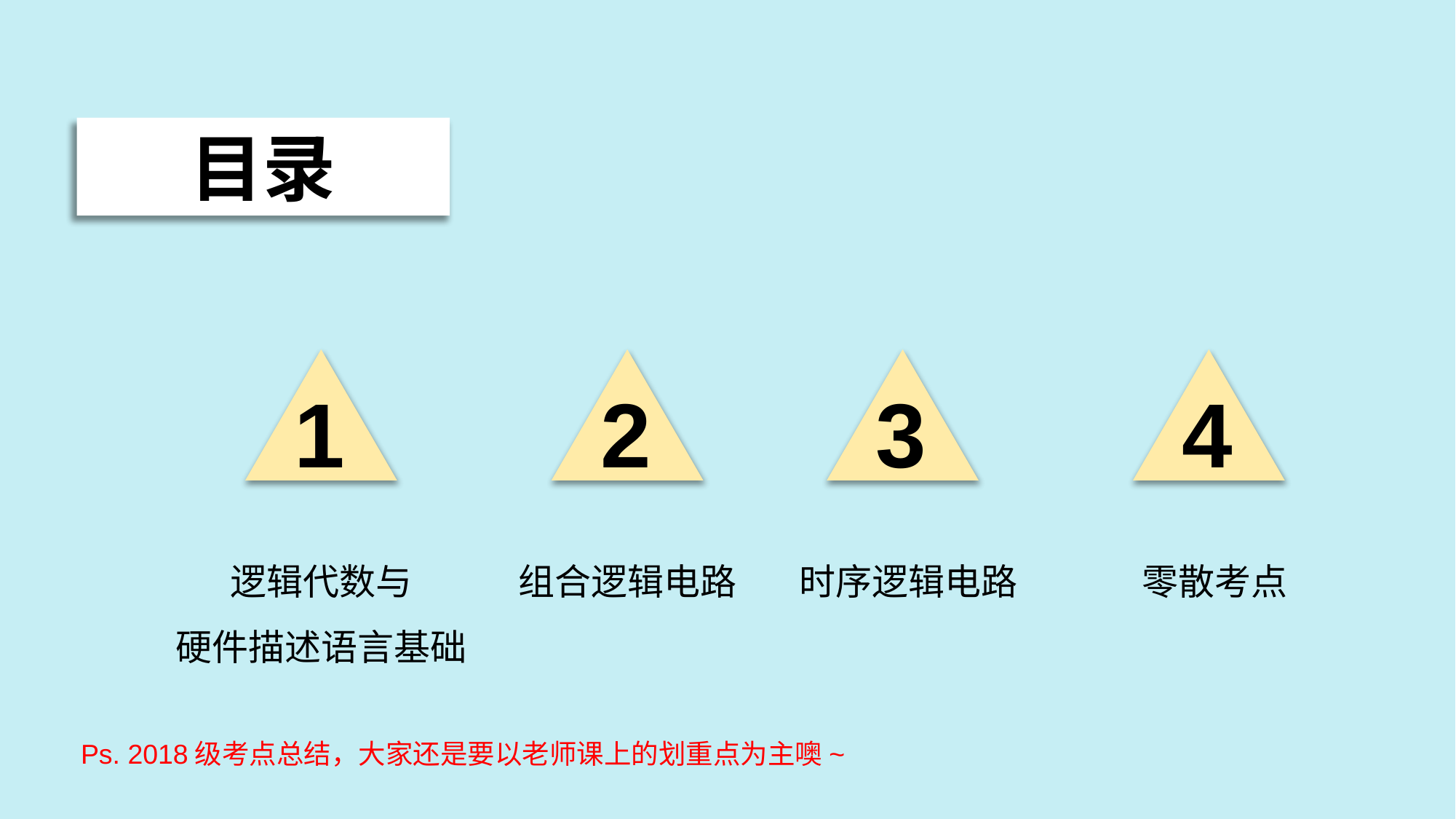

目录

1

2

3

4
逻辑代数与
硬件描述语言基础
组合逻辑电路
时序逻辑电路
零散考点
Ps. 2018级考点总结，大家还是要以老师课上的划重点为主噢~